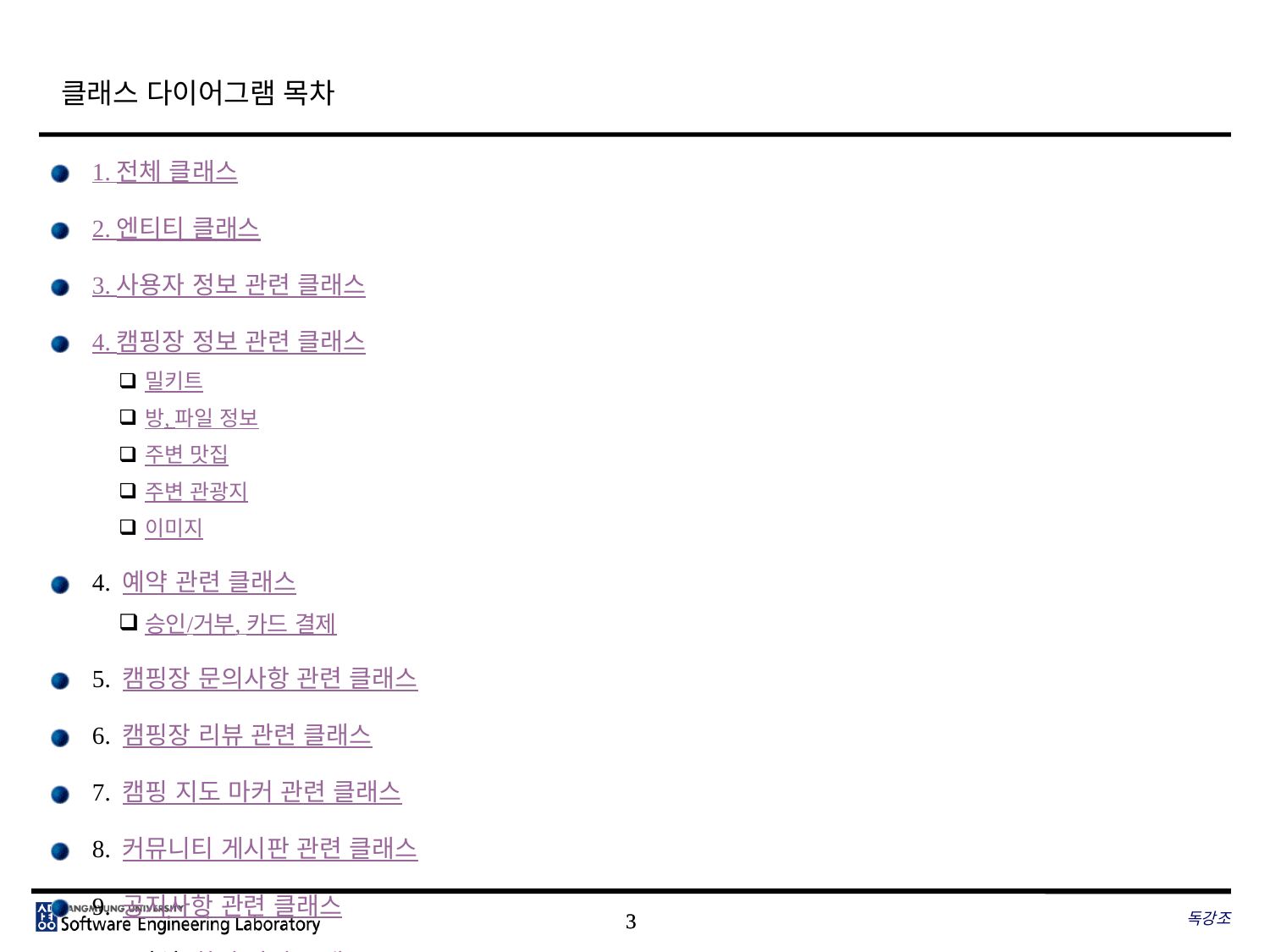

# 클래스 다이어그램 목차
1. 전체 클래스
2. 엔티티 클래스
3. 사용자 정보 관련 클래스
4. 캠핑장 정보 관련 클래스
밀키트
방, 파일 정보
주변 맛집
주변 관광지
이미지
4. 예약 관련 클래스
승인/거부, 카드 결제
5. 캠핑장 문의사항 관련 클래스
6. 캠핑장 리뷰 관련 클래스
7. 캠핑 지도 마커 관련 클래스
8. 커뮤니티 게시판 관련 클래스
9. 공지사항 관련 클래스
10. 파일, 화면 관련 클래스

독강조